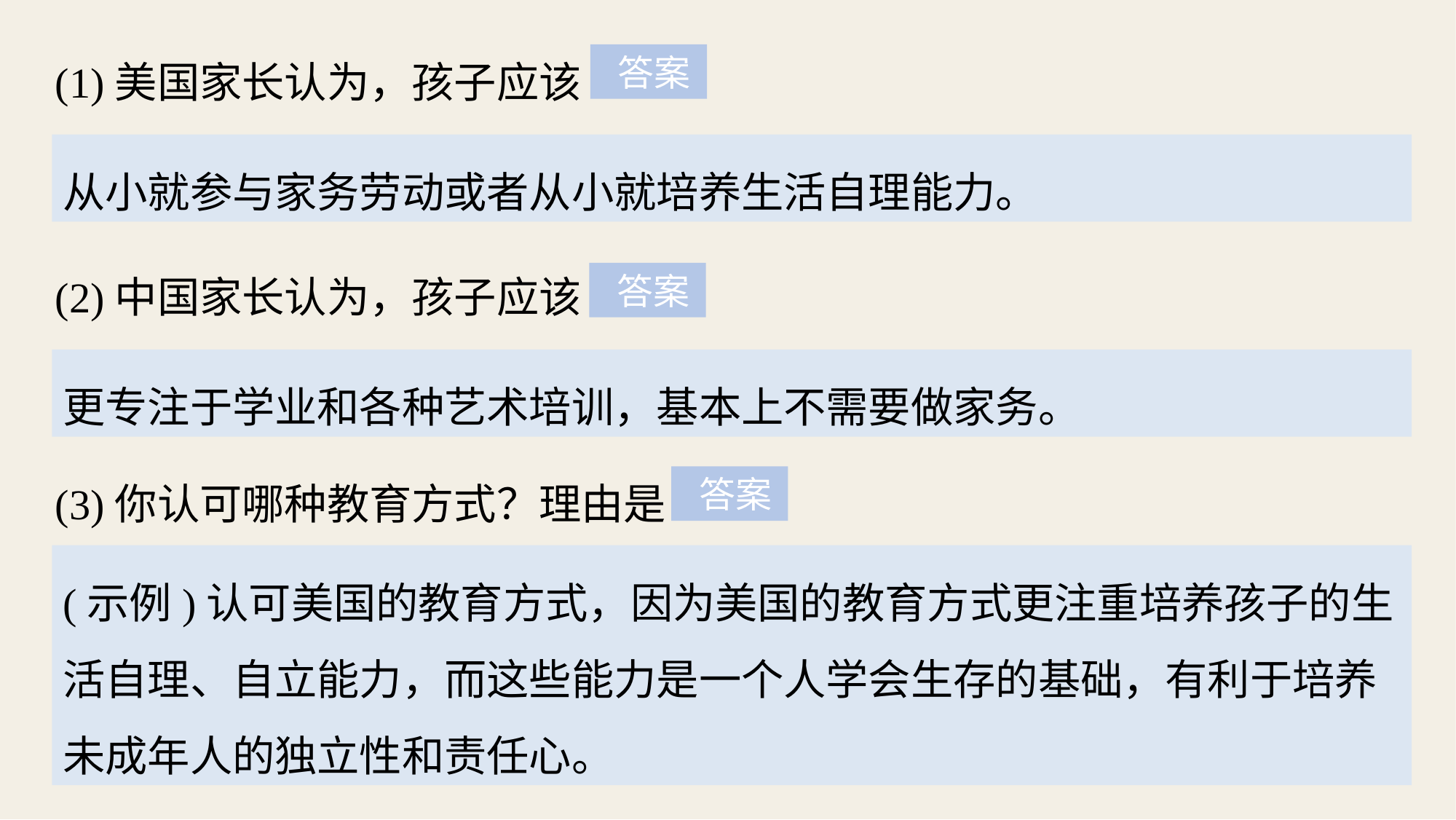

(1)美国家长认为，孩子应该
 答案
从小就参与家务劳动或者从小就培养生活自理能力。
(2)中国家长认为，孩子应该
 答案
更专注于学业和各种艺术培训，基本上不需要做家务。
(3)你认可哪种教育方式？理由是
 答案
(示例)认可美国的教育方式，因为美国的教育方式更注重培养孩子的生活自理、自立能力，而这些能力是一个人学会生存的基础，有利于培养未成年人的独立性和责任心。